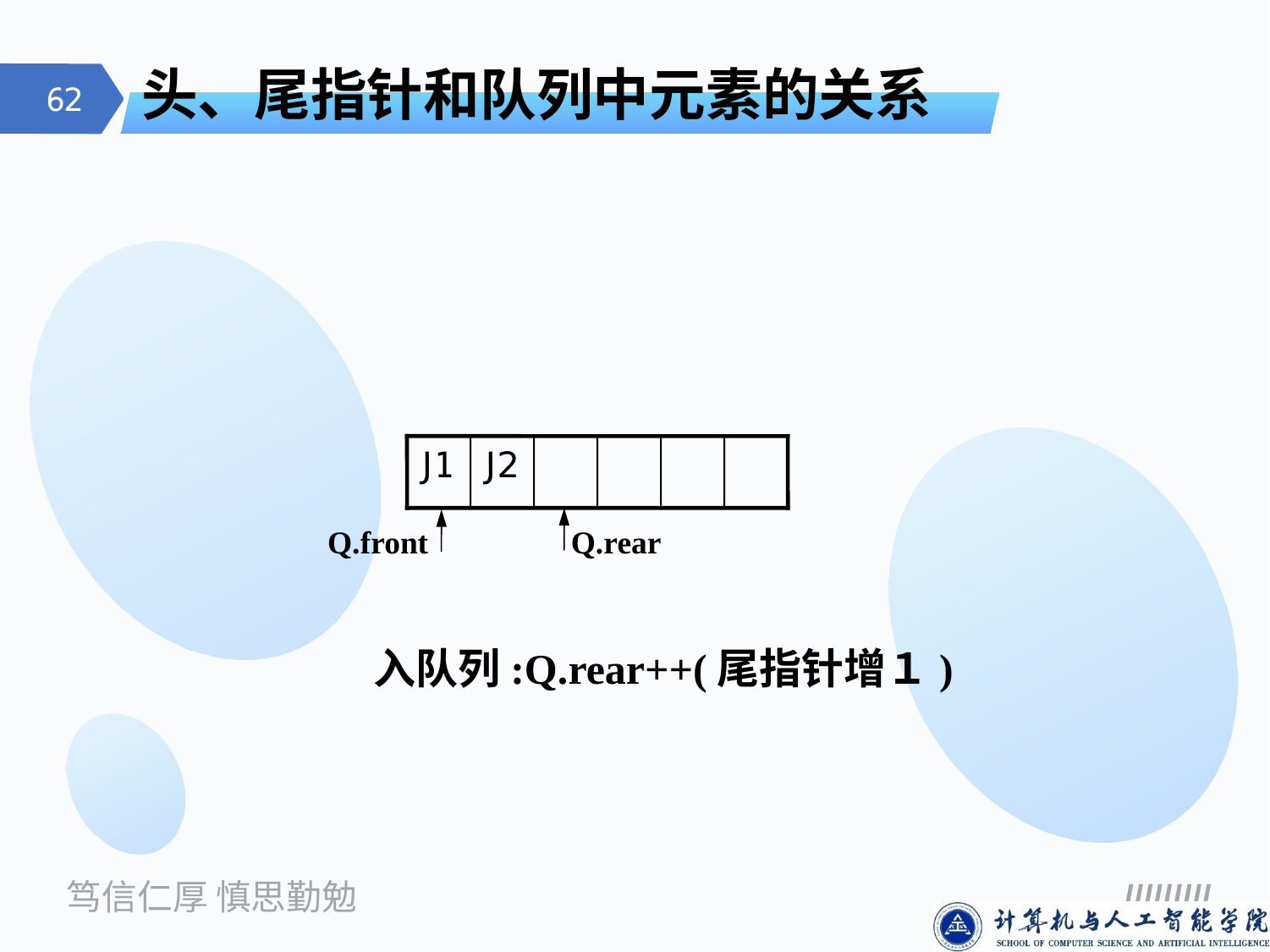

# 头、尾指针和队列中元素的关系

J1

J2

Q.front
Q.rear
入队列:Q.rear++(尾指针增１)